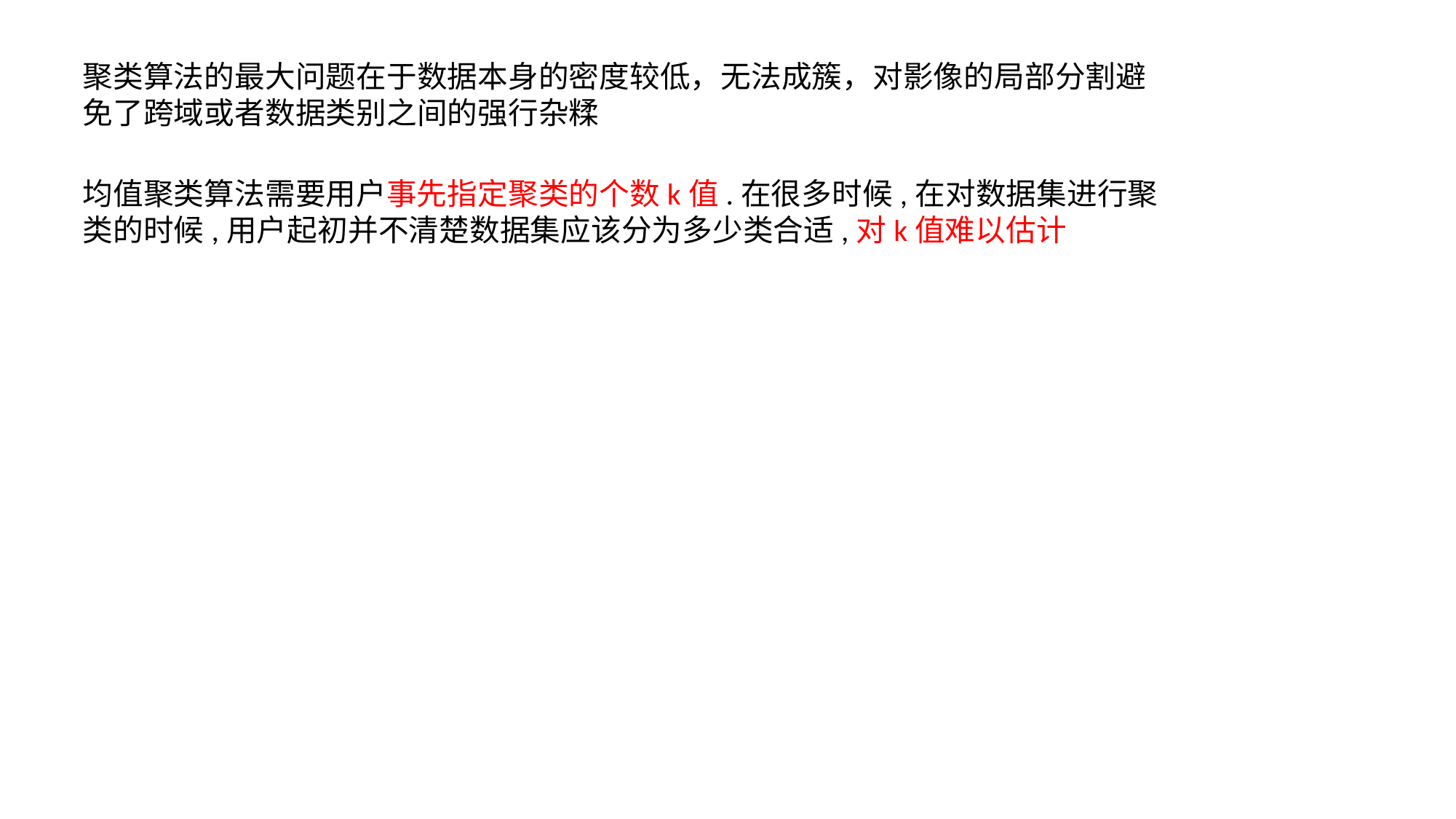

聚类算法的最大问题在于数据本身的密度较低，无法成簇，对影像的局部分割避免了跨域或者数据类别之间的强行杂糅
均值聚类算法需要用户事先指定聚类的个数k值.在很多时候,在对数据集进行聚类的时候,用户起初并不清楚数据集应该分为多少类合适,对k值难以估计